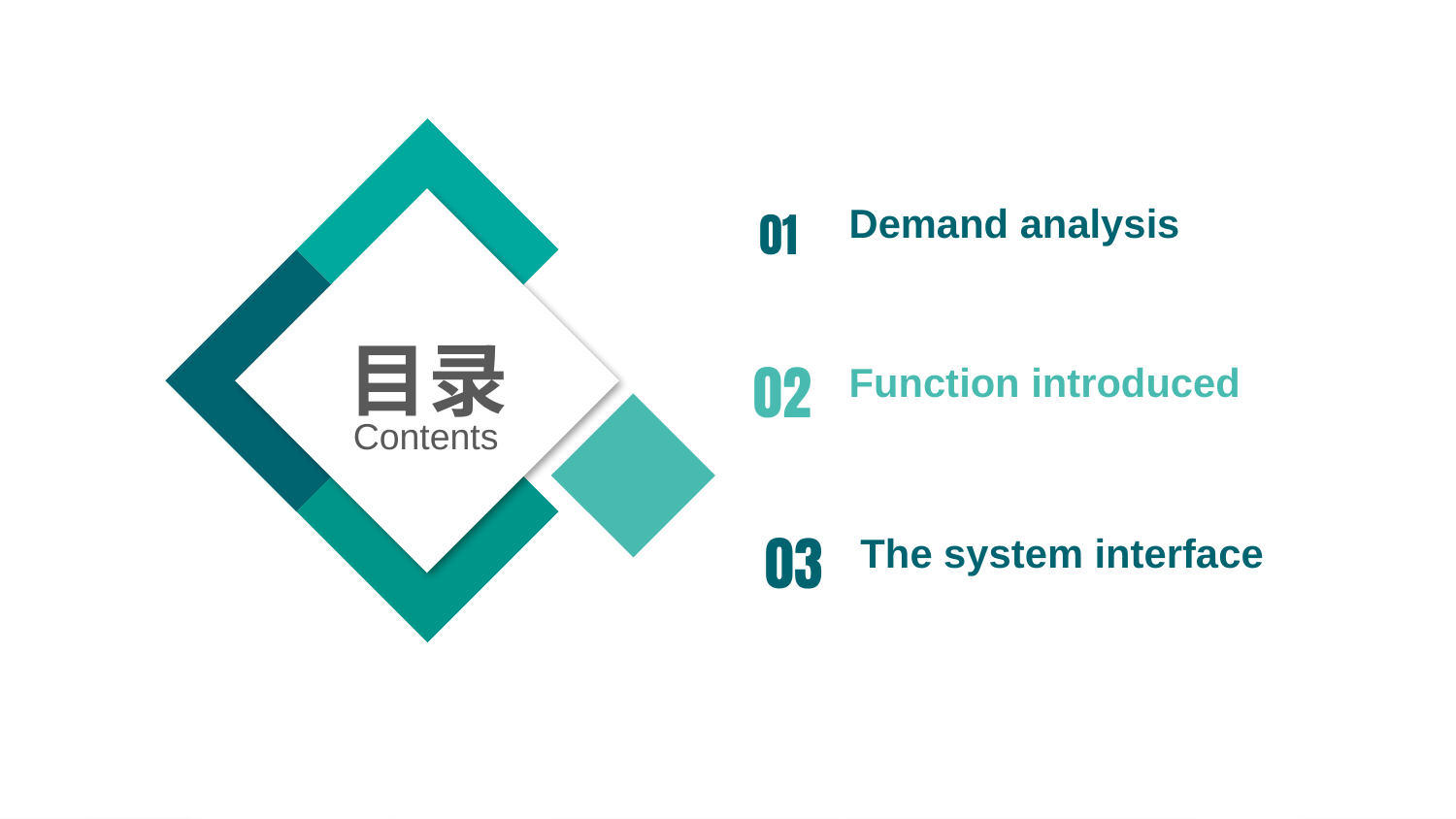

01
Demand analysis
目录
Contents
02
Function introduced
03
The system interface